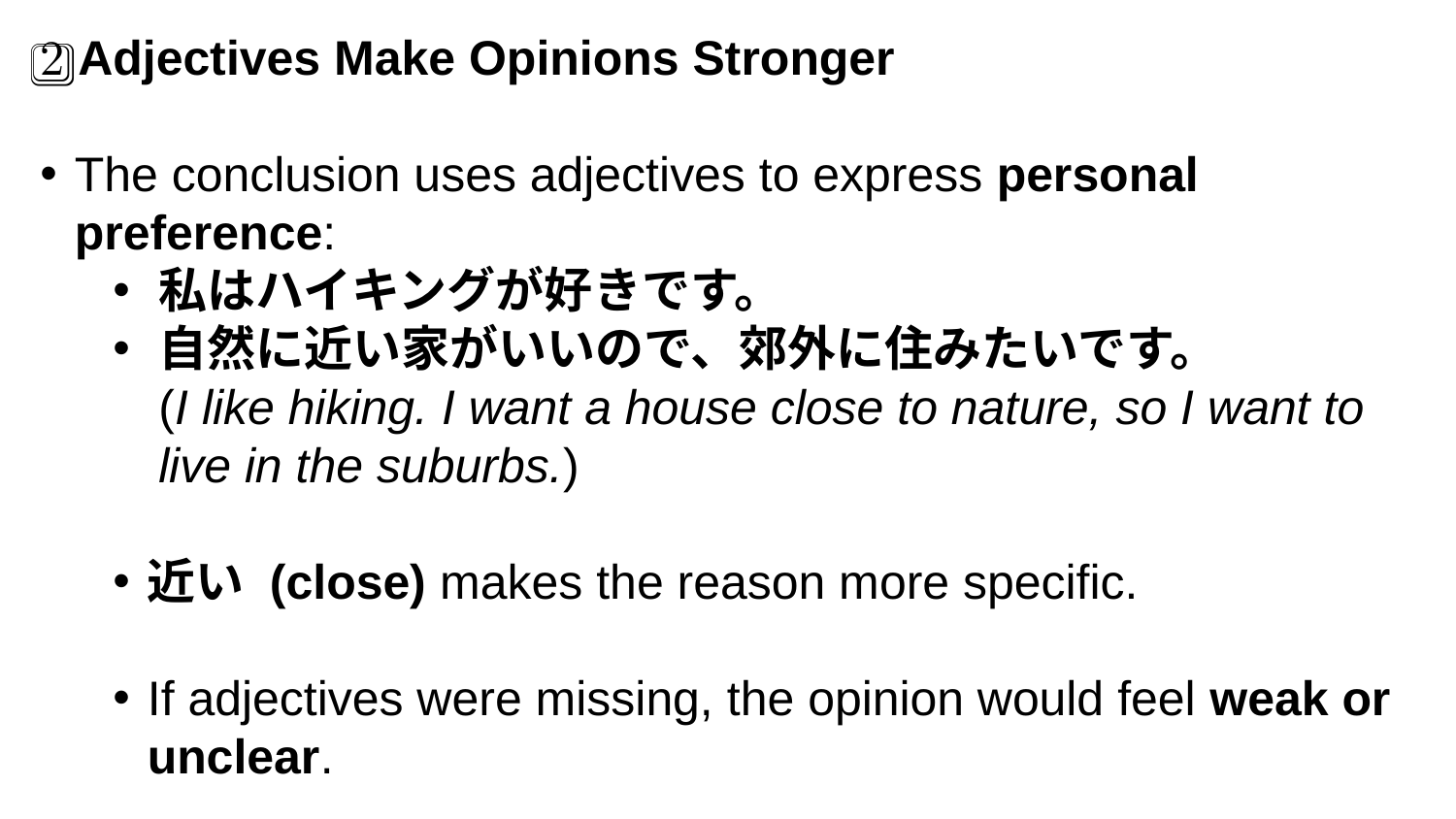

2️⃣ Adjectives Make Opinions Stronger

The conclusion uses adjectives to express personal preference:
私はハイキングが好きです。
自然に近い家がいいので、郊外に住みたいです。
(I like hiking. I want a house close to nature, so I want to live in the suburbs.)

近い (close) makes the reason more specific.

If adjectives were missing, the opinion would feel weak or unclear.